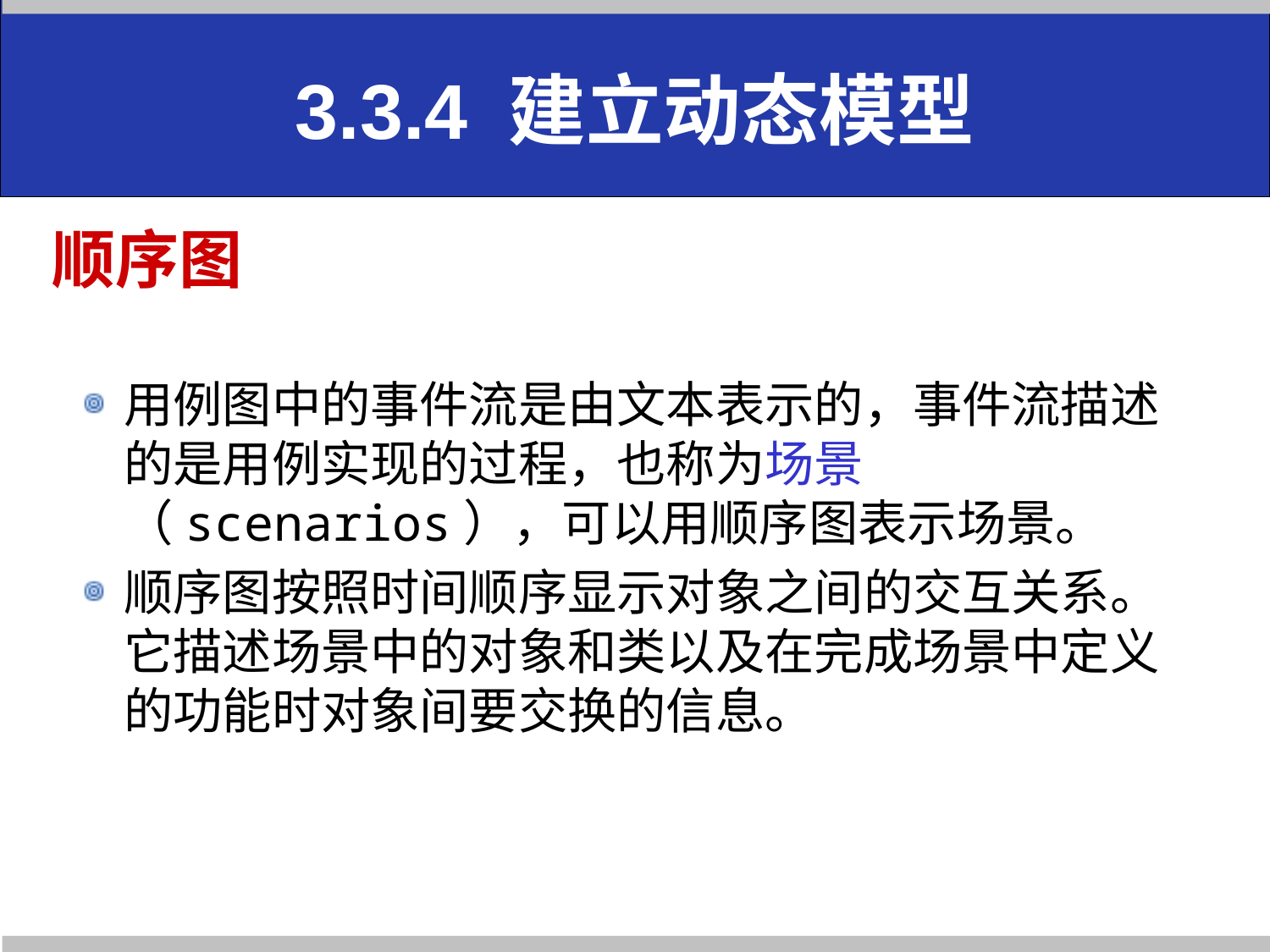

3.3.4 建立动态模型
# 顺序图
用例图中的事件流是由文本表示的，事件流描述的是用例实现的过程，也称为场景（scenarios），可以用顺序图表示场景。
顺序图按照时间顺序显示对象之间的交互关系。它描述场景中的对象和类以及在完成场景中定义的功能时对象间要交换的信息。
207